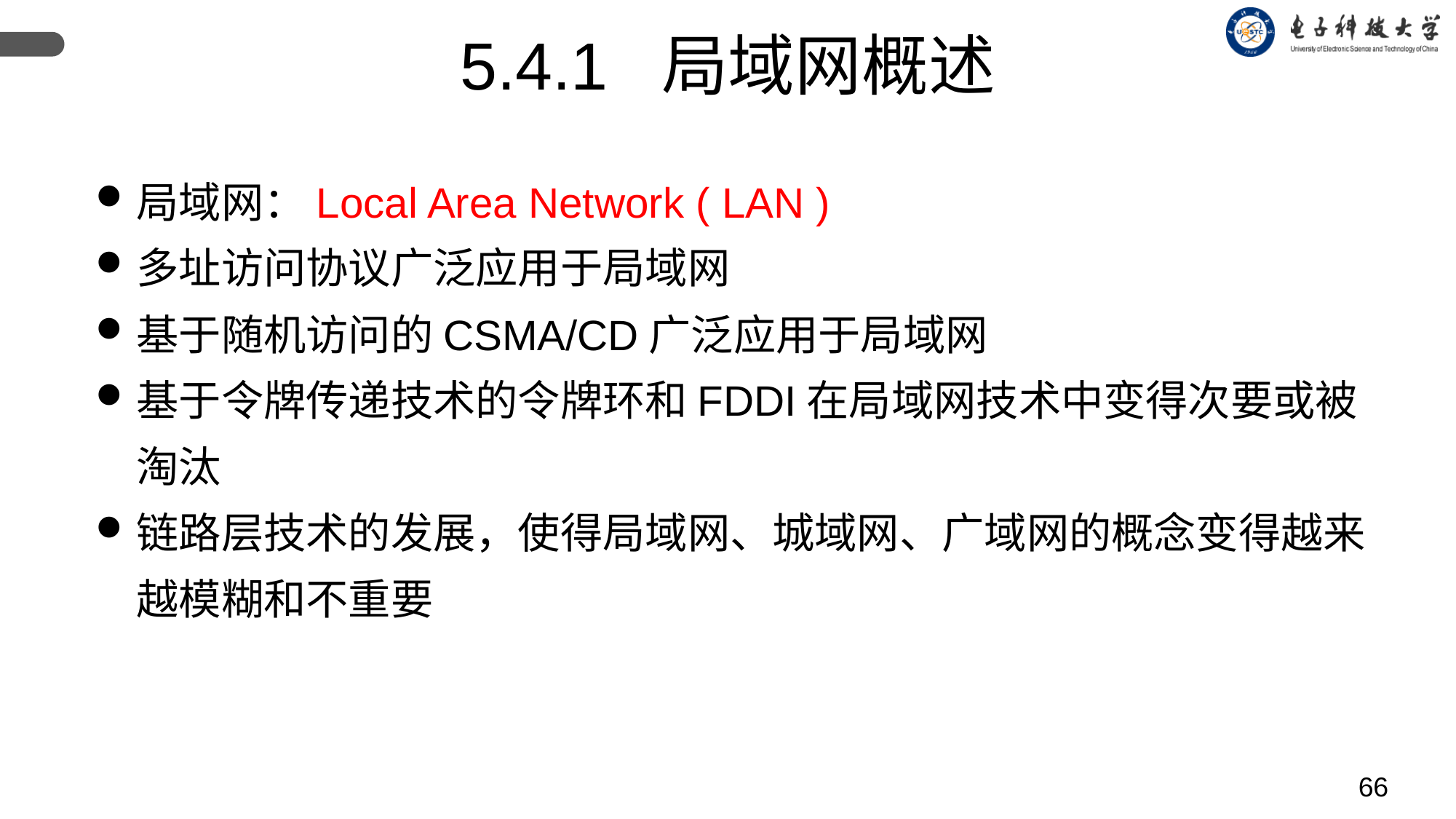

5.4.1  局域网概述
局域网：Local Area Network ( LAN )
多址访问协议广泛应用于局域网
基于随机访问的CSMA/CD广泛应用于局域网
基于令牌传递技术的令牌环和FDDI在局域网技术中变得次要或被淘汰
链路层技术的发展，使得局域网、城域网、广域网的概念变得越来越模糊和不重要
66